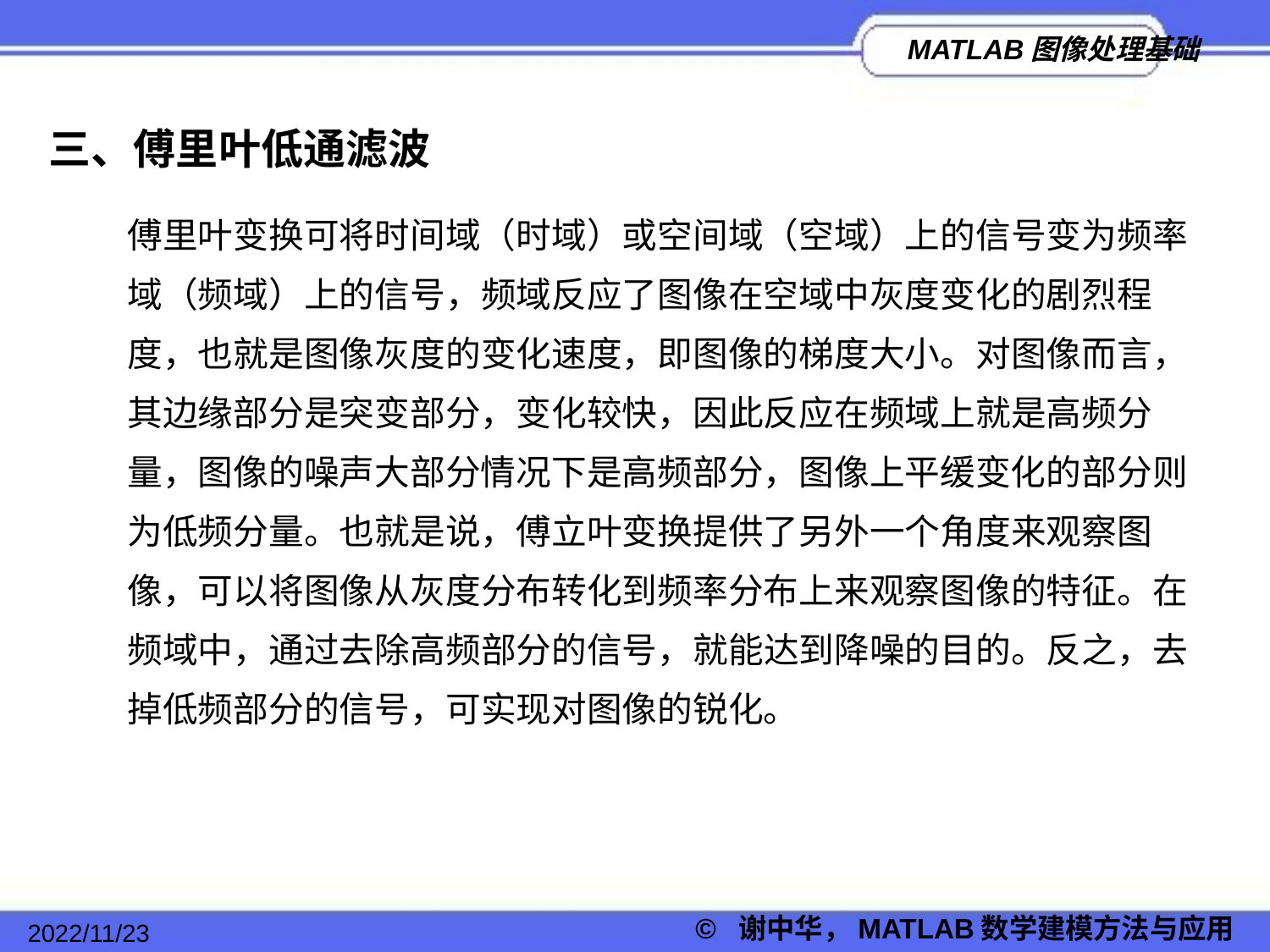

三、傅里叶低通滤波
傅里叶变换可将时间域（时域）或空间域（空域）上的信号变为频率域（频域）上的信号，频域反应了图像在空域中灰度变化的剧烈程度，也就是图像灰度的变化速度，即图像的梯度大小。对图像而言，其边缘部分是突变部分，变化较快，因此反应在频域上就是高频分量，图像的噪声大部分情况下是高频部分，图像上平缓变化的部分则为低频分量。也就是说，傅立叶变换提供了另外一个角度来观察图像，可以将图像从灰度分布转化到频率分布上来观察图像的特征。在频域中，通过去除高频部分的信号，就能达到降噪的目的。反之，去掉低频部分的信号，可实现对图像的锐化。
©  谢中华，MATLAB数学建模方法与应用
2022/11/23